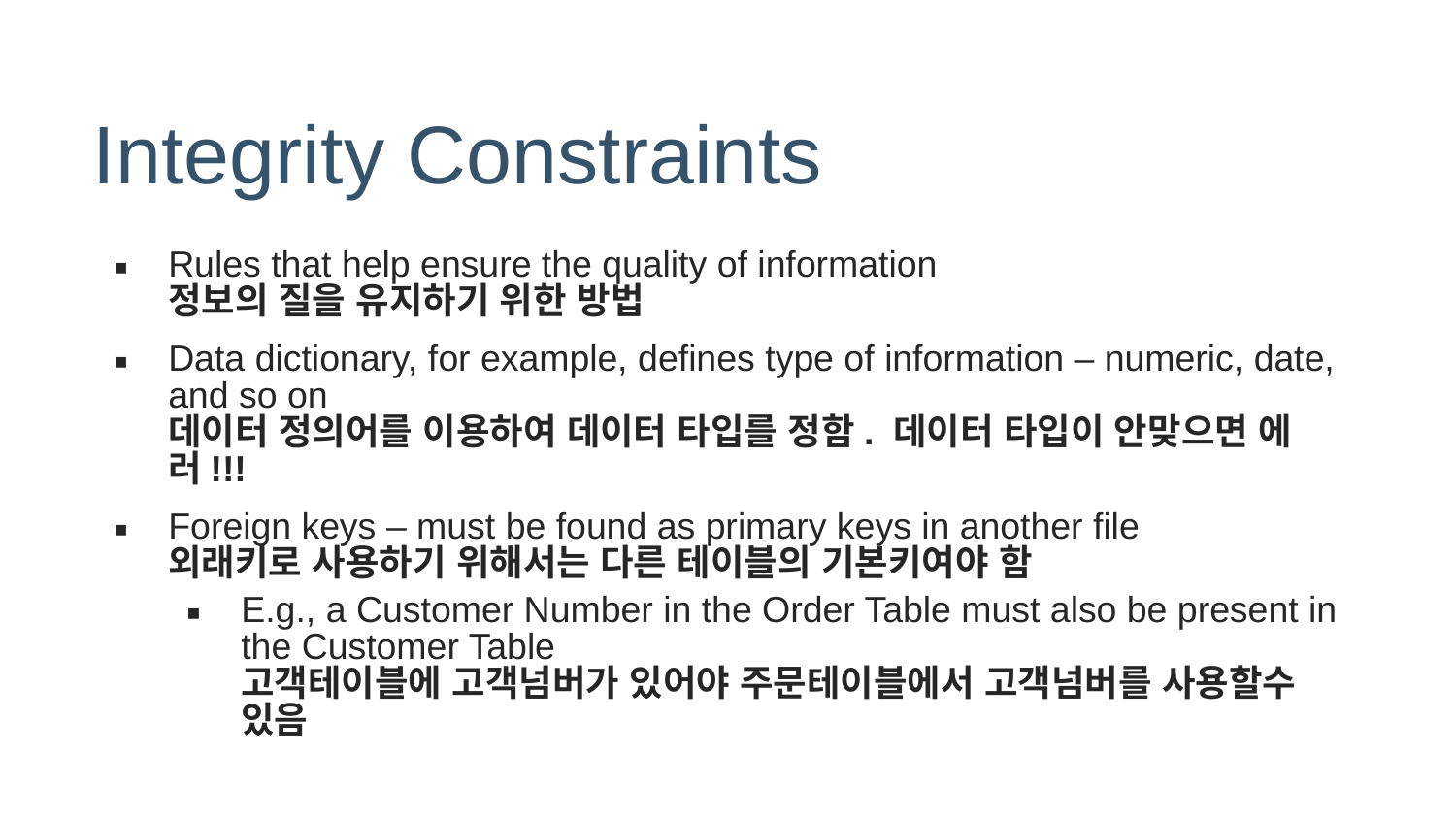

# Integrity Constraints
Rules that help ensure the quality of information
정보의 질을 유지하기 위한 방법
Data dictionary, for example, defines type of information – numeric, date, and so on
데이터 정의어를 이용하여 데이터 타입를 정함. 데이터 타입이 안맞으면 에러!!!
Foreign keys – must be found as primary keys in another file
외래키로 사용하기 위해서는 다른 테이블의 기본키여야 함
E.g., a Customer Number in the Order Table must also be present in the Customer Table
고객테이블에 고객넘버가 있어야 주문테이블에서 고객넘버를 사용할수 있음